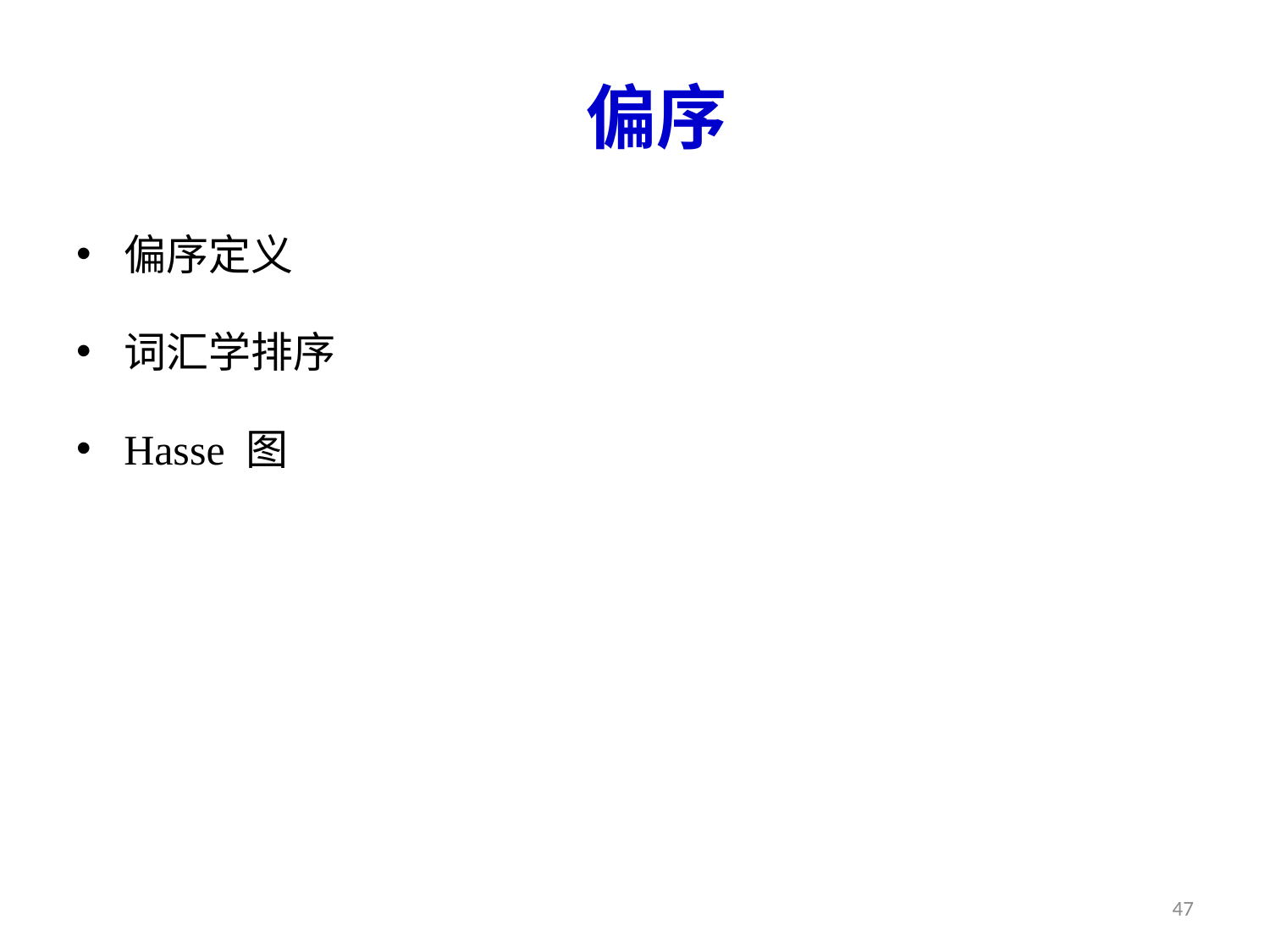

# 偏序
偏序定义
词汇学排序
Hasse 图
47